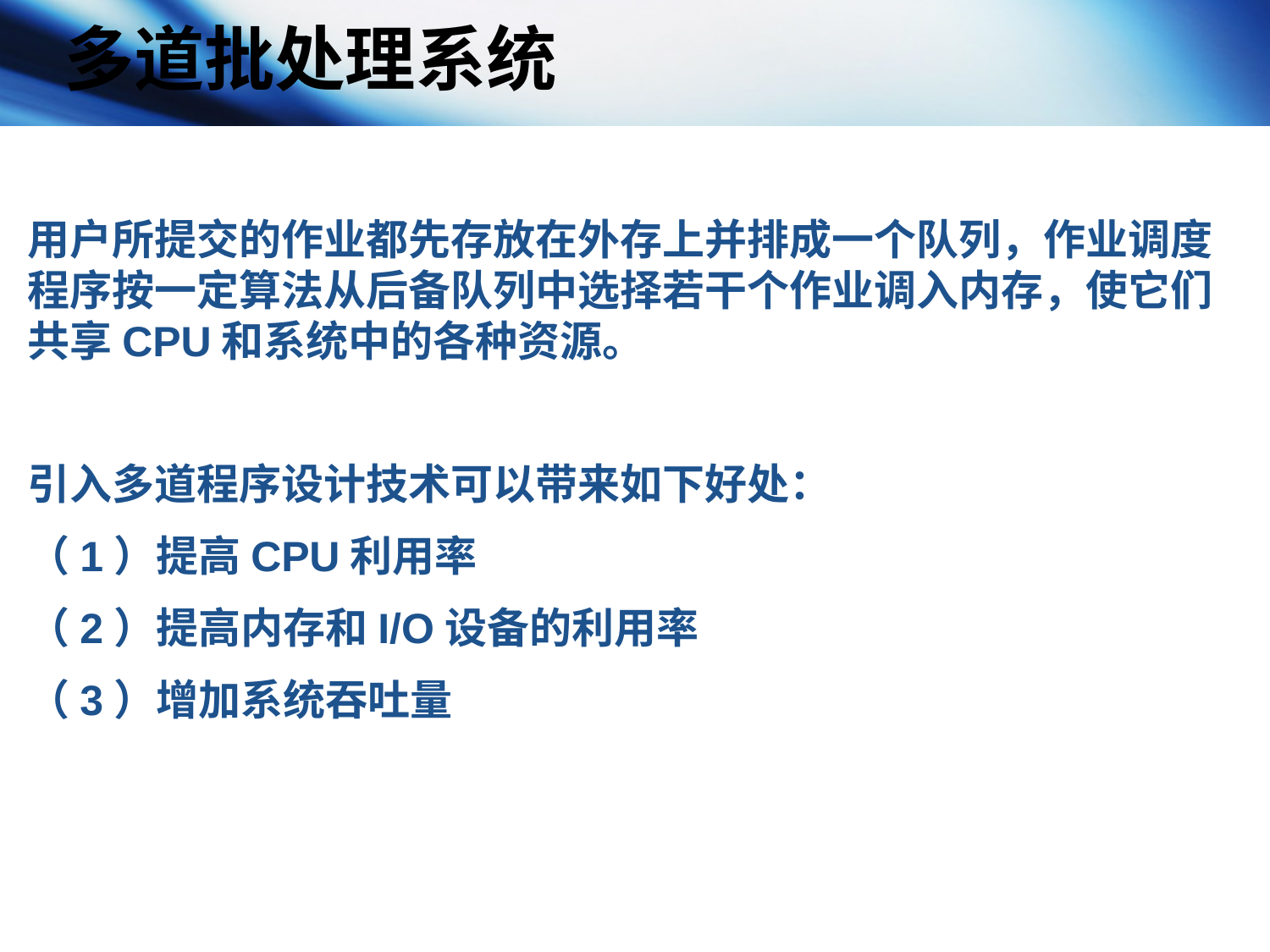

多道批处理系统
用户所提交的作业都先存放在外存上并排成一个队列，作业调度程序按一定算法从后备队列中选择若干个作业调入内存，使它们共享CPU和系统中的各种资源。

引入多道程序设计技术可以带来如下好处：
（1）提高CPU利用率
（2）提高内存和I/O设备的利用率
（3）增加系统吞吐量